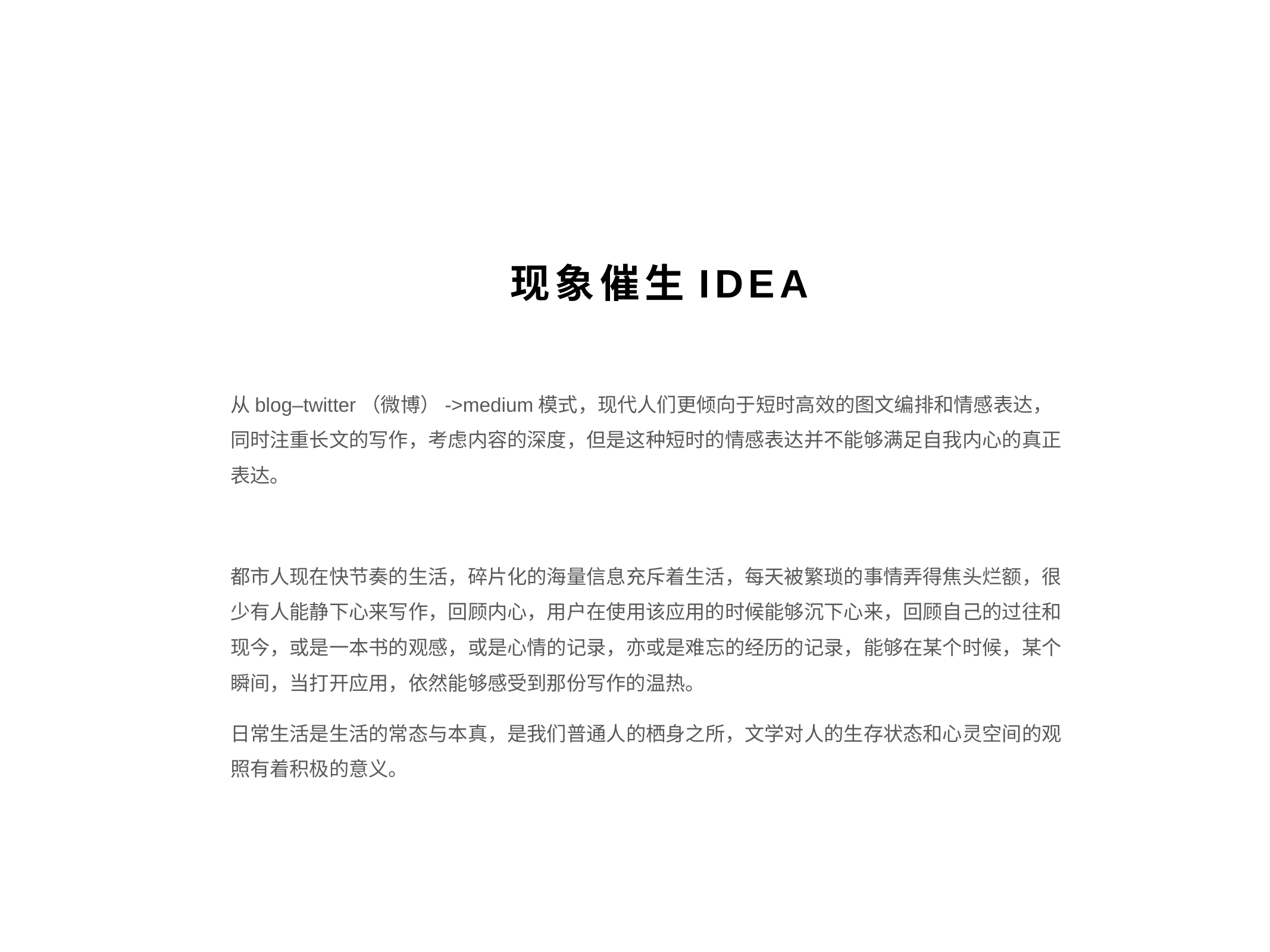

现象催生IDEA
从blog–twitter（微博）->medium模式，现代人们更倾向于短时高效的图文编排和情感表达，同时注重长文的写作，考虑内容的深度，但是这种短时的情感表达并不能够满足自我内心的真正表达。

都市人现在快节奏的生活，碎片化的海量信息充斥着生活，每天被繁琐的事情弄得焦头烂额，很少有人能静下心来写作，回顾内心，用户在使用该应用的时候能够沉下心来，回顾自己的过往和现今，或是一本书的观感，或是心情的记录，亦或是难忘的经历的记录，能够在某个时候，某个瞬间，当打开应用，依然能够感受到那份写作的温热。
日常生活是生活的常态与本真，是我们普通人的栖身之所，文学对人的生存状态和心灵空间的观照有着积极的意义。